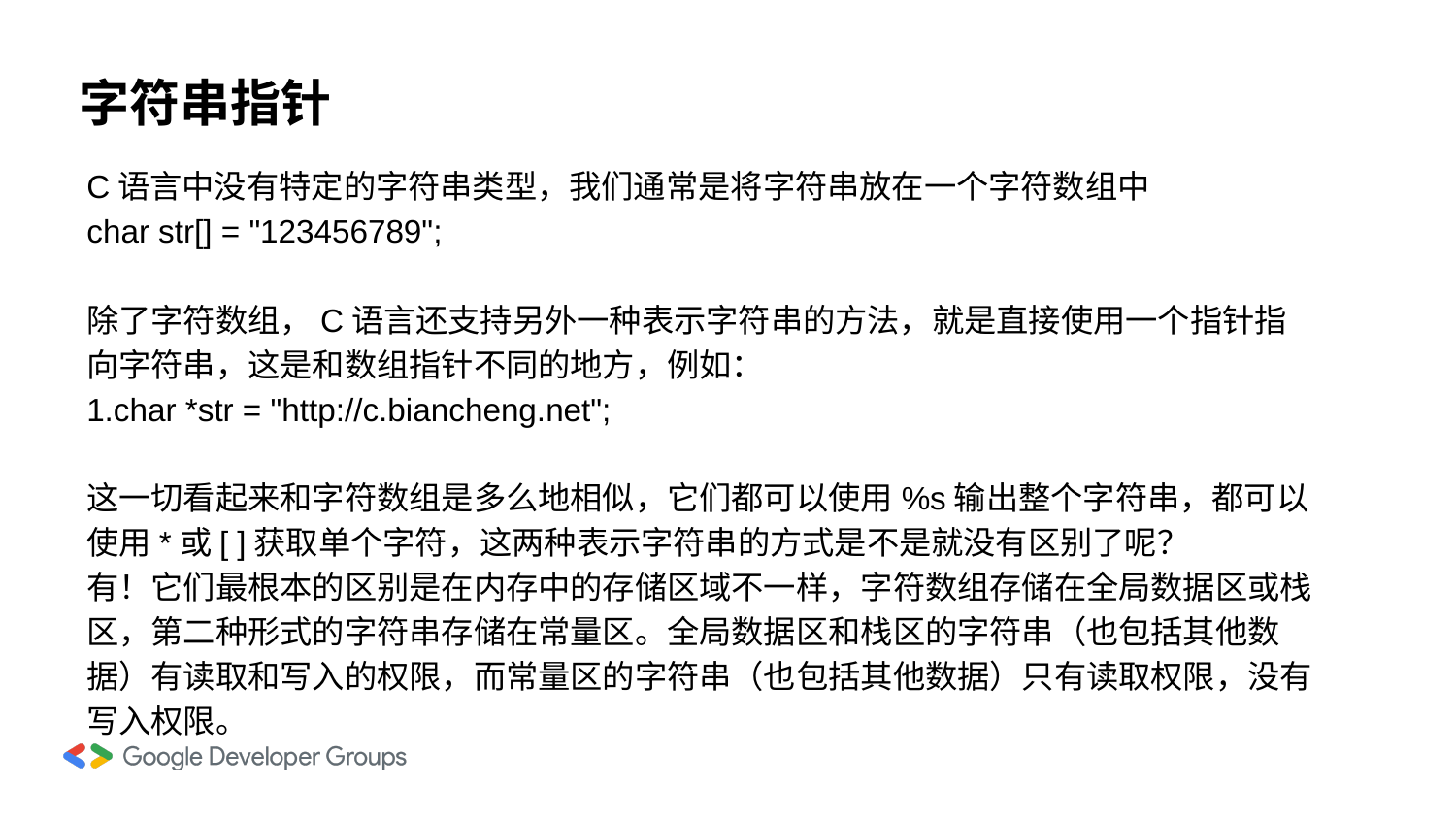

# 字符串指针
C语言中没有特定的字符串类型，我们通常是将字符串放在一个字符数组中
char str[] = "123456789";

除了字符数组，C语言还支持另外一种表示字符串的方法，就是直接使用一个指针指向字符串，这是和数组指针不同的地方，例如：
1.char *str = "http://c.biancheng.net";

这一切看起来和字符数组是多么地相似，它们都可以使用%s输出整个字符串，都可以使用*或[ ]获取单个字符，这两种表示字符串的方式是不是就没有区别了呢？
有！它们最根本的区别是在内存中的存储区域不一样，字符数组存储在全局数据区或栈区，第二种形式的字符串存储在常量区。全局数据区和栈区的字符串（也包括其他数据）有读取和写入的权限，而常量区的字符串（也包括其他数据）只有读取权限，没有写入权限。